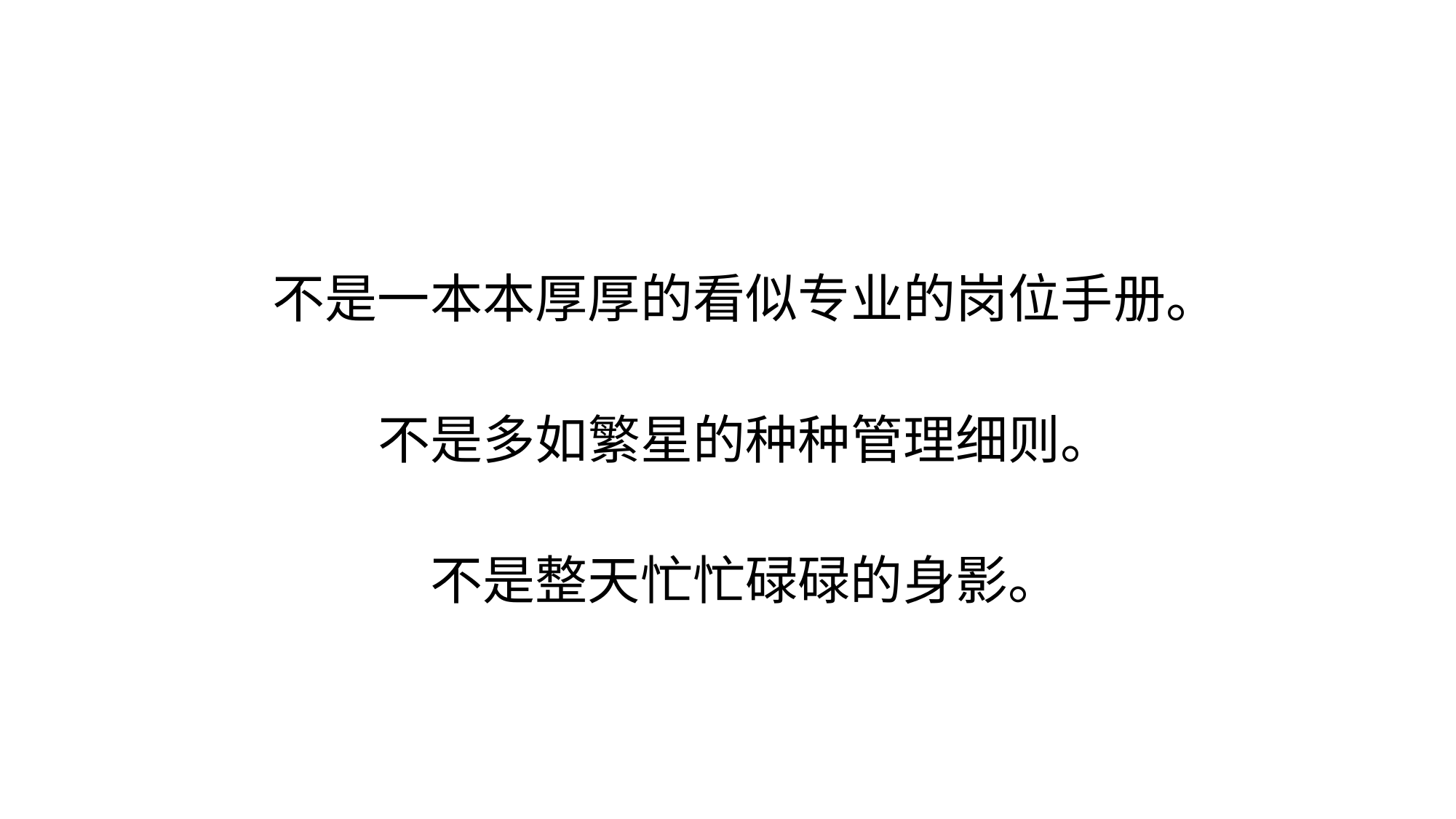

不是一本本厚厚的看似专业的岗位手册。
不是多如繁星的种种管理细则。
不是整天忙忙碌碌的身影。